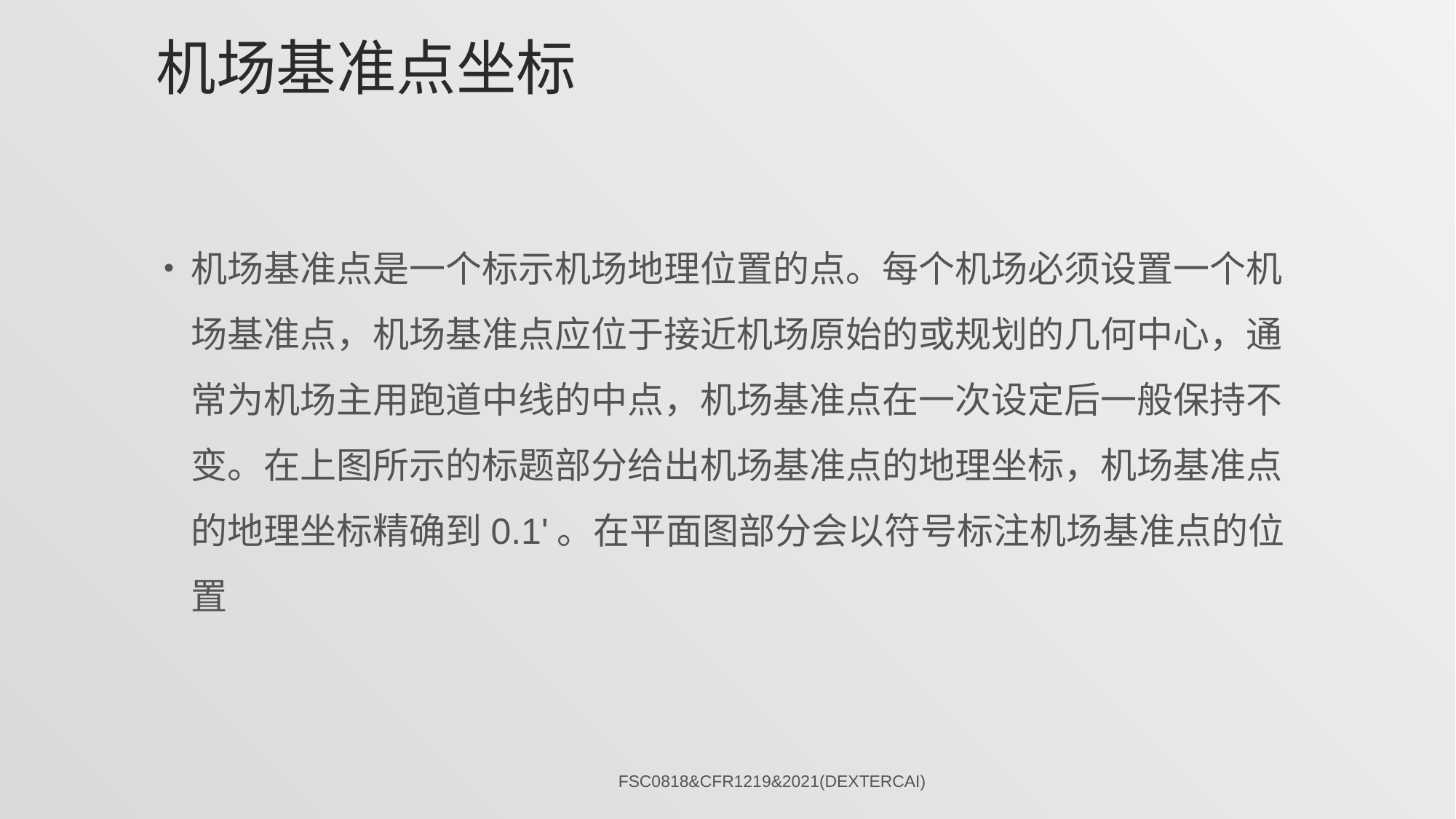

# 机场基准点坐标
机场基准点是一个标示机场地理位置的点。每个机场必须设置一个机场基准点，机场基准点应位于接近机场原始的或规划的几何中心，通常为机场主用跑道中线的中点，机场基准点在一次设定后一般保持不变。在上图所示的标题部分给出机场基准点的地理坐标，机场基准点的地理坐标精确到0.1'。在平面图部分会以符号标注机场基准点的位置
FSC0818&CFR1219&2021(DexterCai)